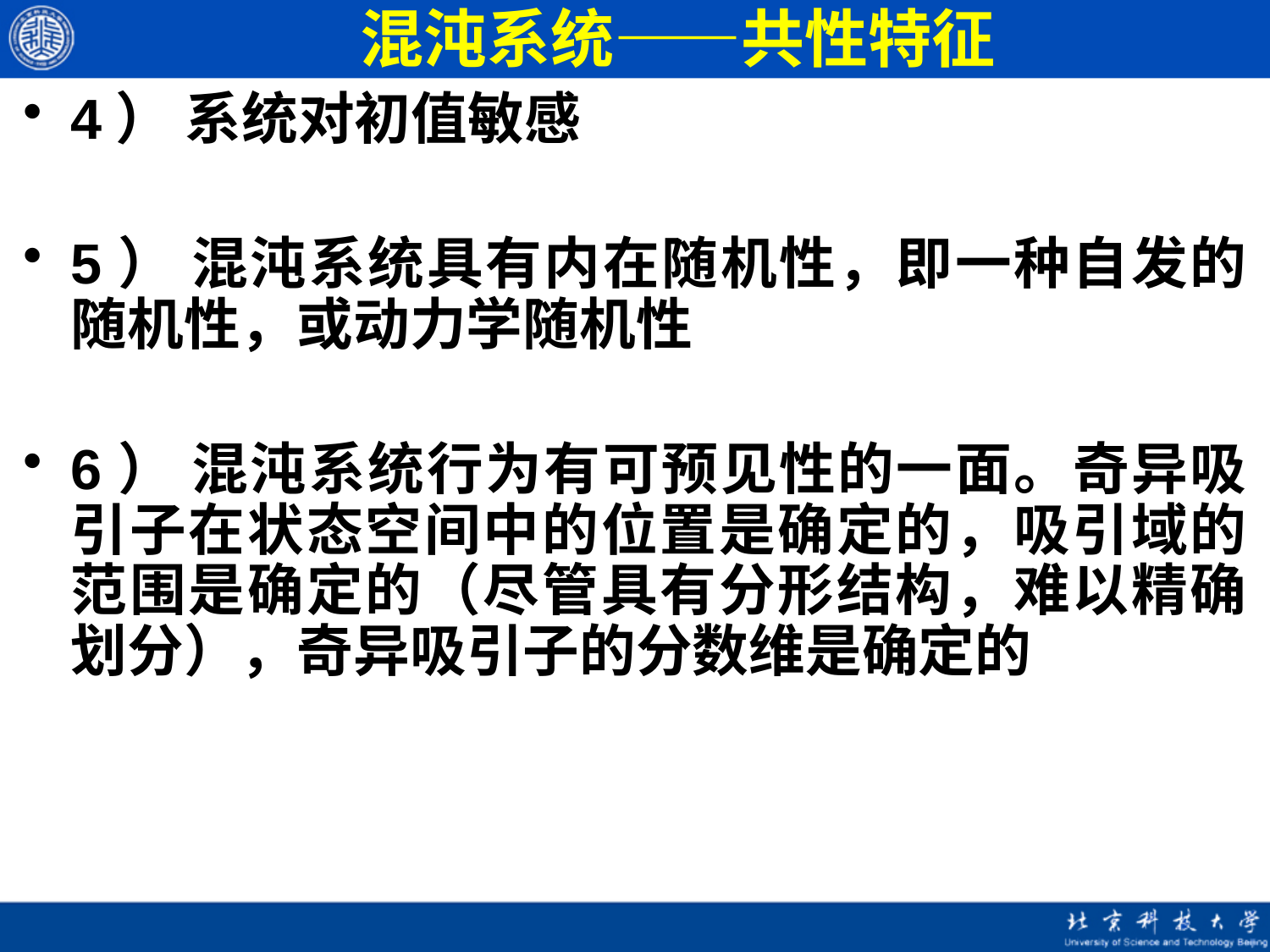

# 混沌系统——共性特征
4） 系统对初值敏感

5） 混沌系统具有内在随机性，即一种自发的随机性，或动力学随机性

6） 混沌系统行为有可预见性的一面。奇异吸引子在状态空间中的位置是确定的，吸引域的范围是确定的（尽管具有分形结构，难以精确划分），奇异吸引子的分数维是确定的